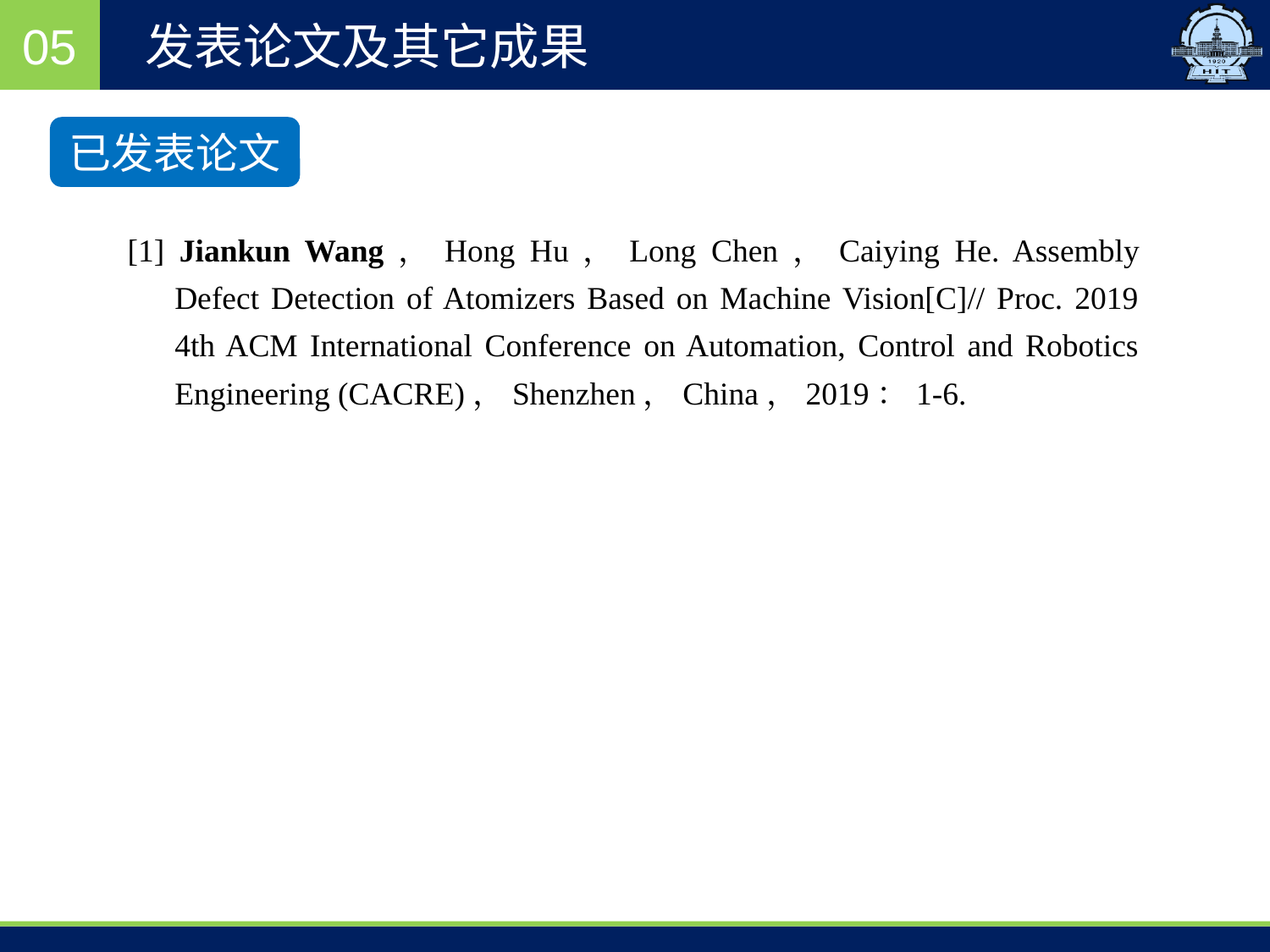

05
发表论文及其它成果
已发表论文
 [1] Jiankun Wang，Hong Hu，Long Chen，Caiying He. Assembly Defect Detection of Atomizers Based on Machine Vision[C]// Proc. 2019 4th ACM International Conference on Automation, Control and Robotics Engineering (CACRE)，Shenzhen，China，2019：1-6.